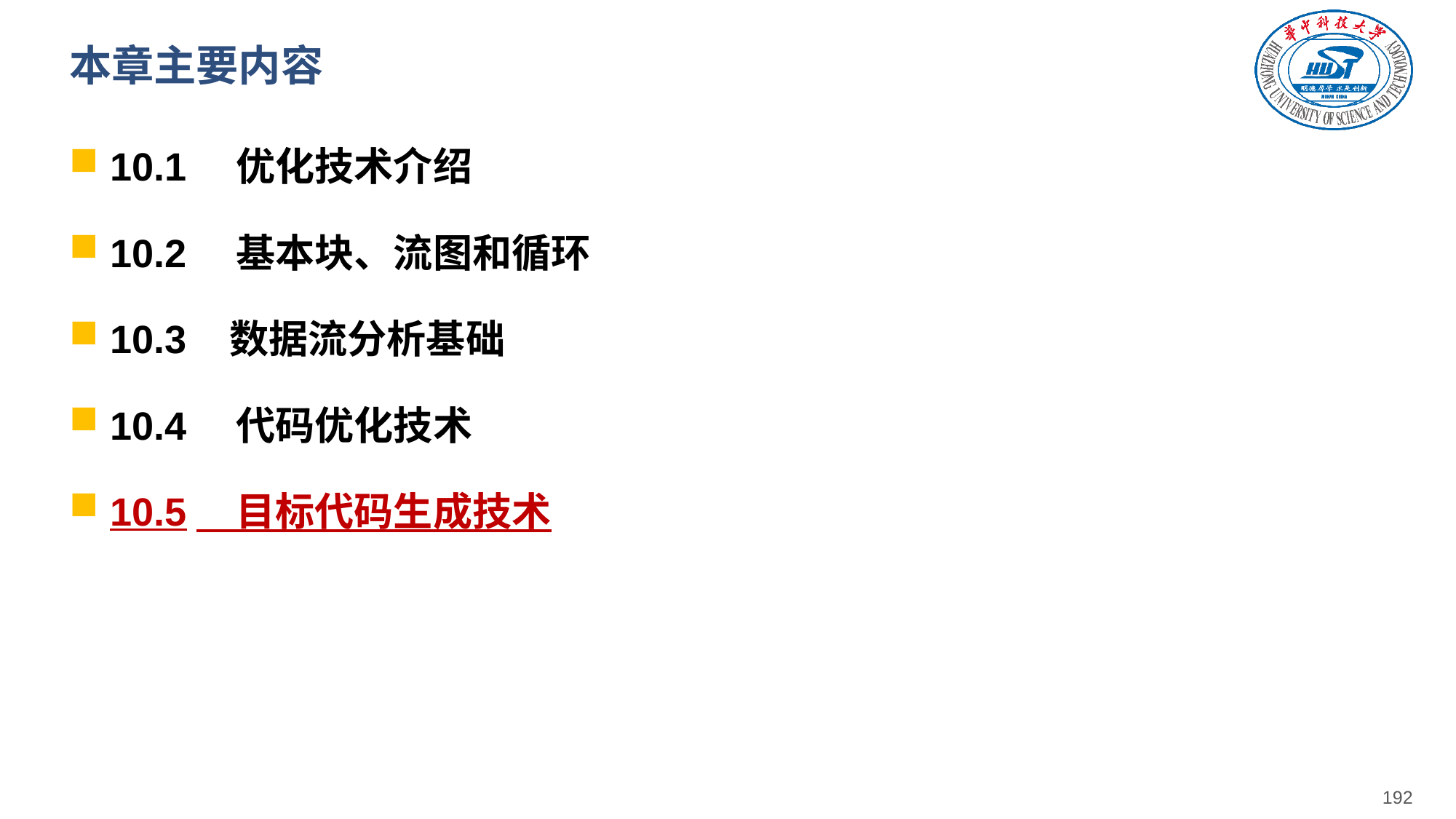

# 本章主要内容
10.1　优化技术介绍
10.2　基本块、流图和循环
10.3   数据流分析基础
10.4　代码优化技术
10.5　目标代码生成技术
192